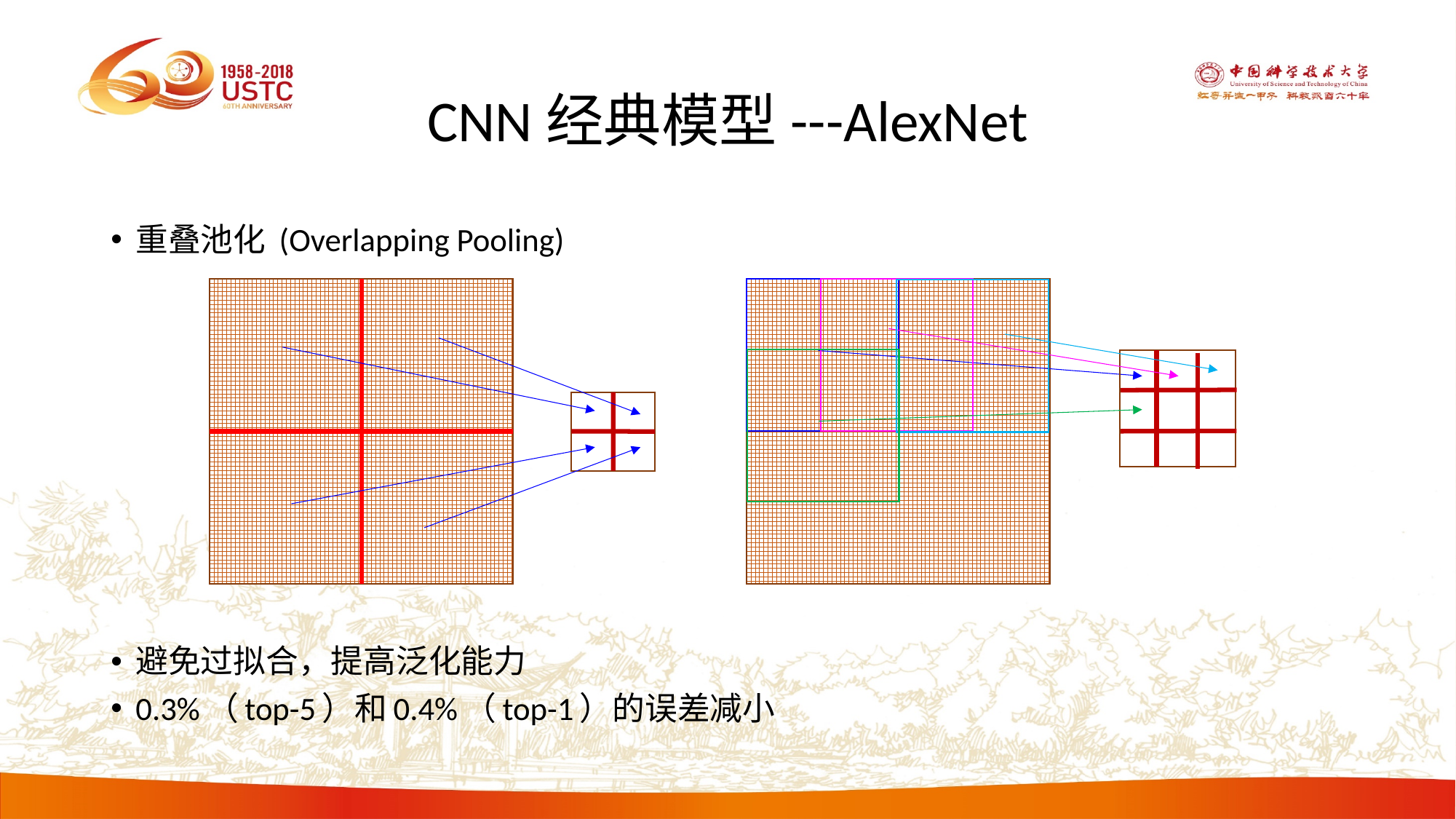

# CNN经典模型---AlexNet
重叠池化 (Overlapping Pooling)

避免过拟合，提高泛化能力
0.3%（top-5）和0.4%（top-1）的误差减小